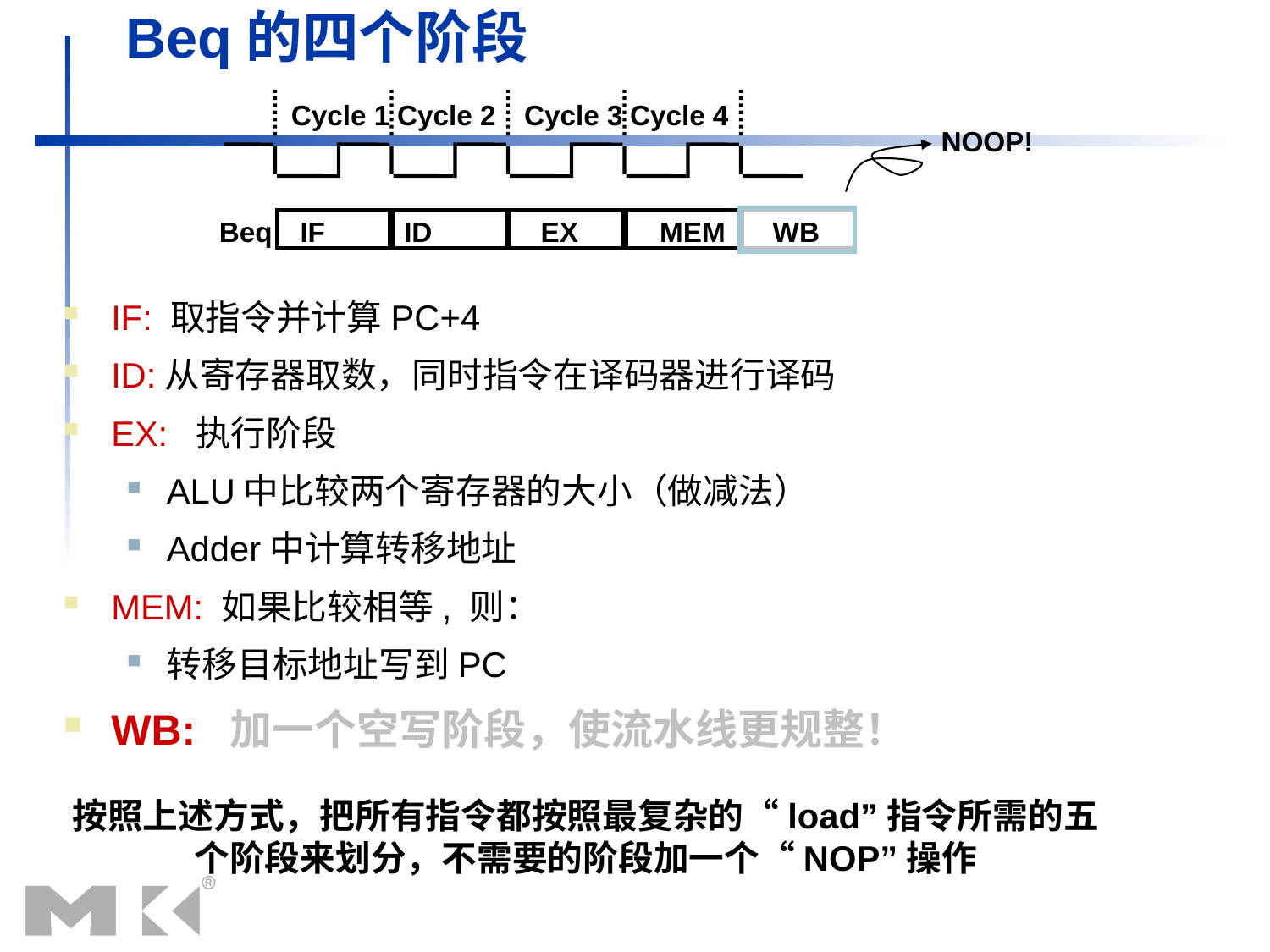

# Beq的四个阶段

Cycle 1
Cycle 2
Cycle 3
Cycle 4

Beq
IF

ID

EX

MEM

NOOP!

WB
IF: 取指令并计算PC+4
ID:从寄存器取数，同时指令在译码器进行译码
EX:  执行阶段
ALU中比较两个寄存器的大小（做减法）
Adder中计算转移地址
MEM: 如果比较相等, 则：
转移目标地址写到PC
WB:  加一个空写阶段，使流水线更规整！

按照上述方式，把所有指令都按照最复杂的“load”指令所需的五个阶段来划分，不需要的阶段加一个“NOP”操作